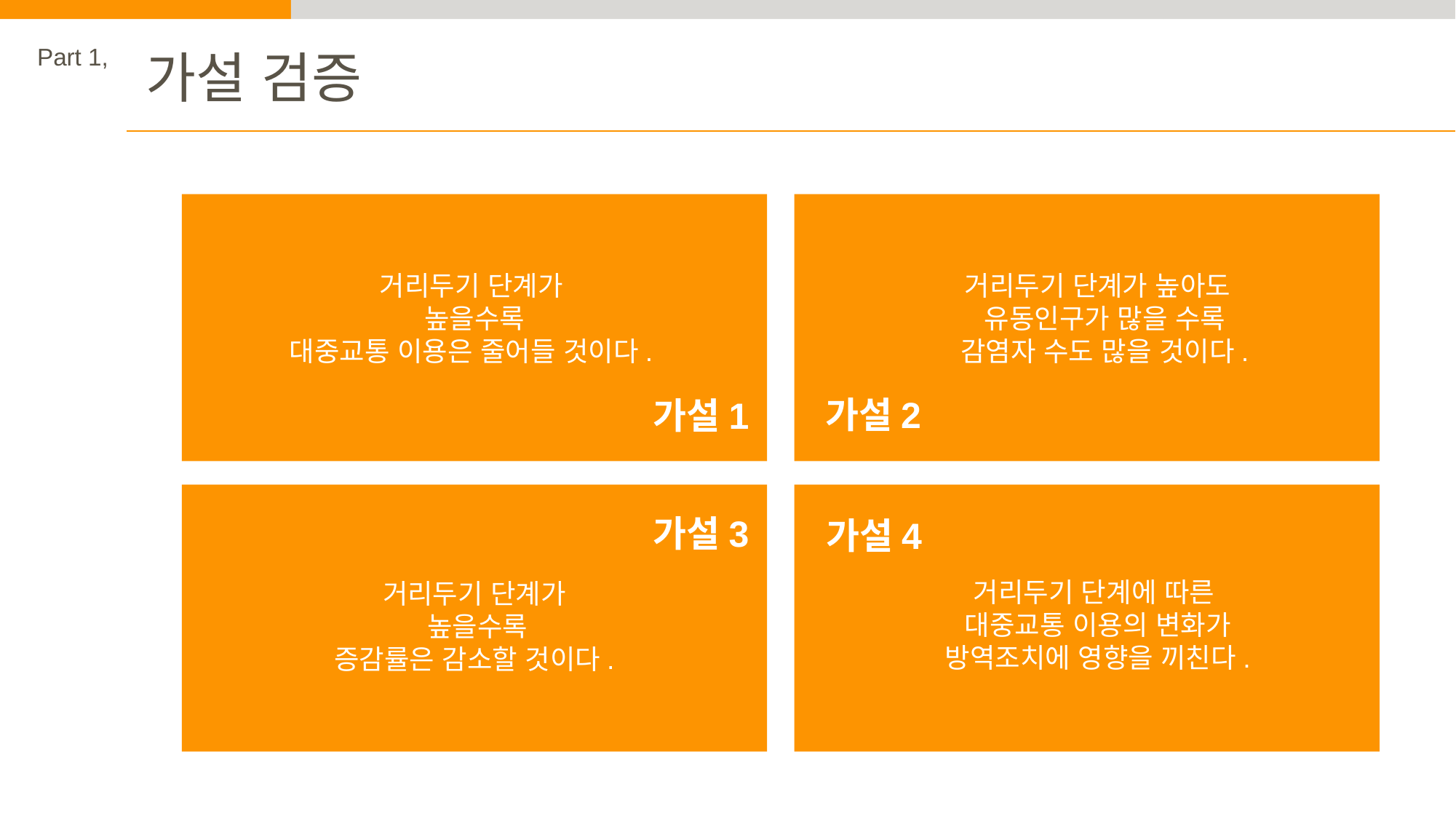

Part 1,
가설 검증

거리두기 단계가
 높을수록
대중교통 이용은 줄어들 것이다.
거리두기 단계가 높아도
 유동인구가 많을 수록
 감염자 수도 많을 것이다.
가설2
가설1

가설3
가설4
거리두기 단계에 따른
대중교통 이용의 변화가
방역조치에 영향을 끼친다.
거리두기 단계가
 높을수록
증감률은 감소할 것이다.